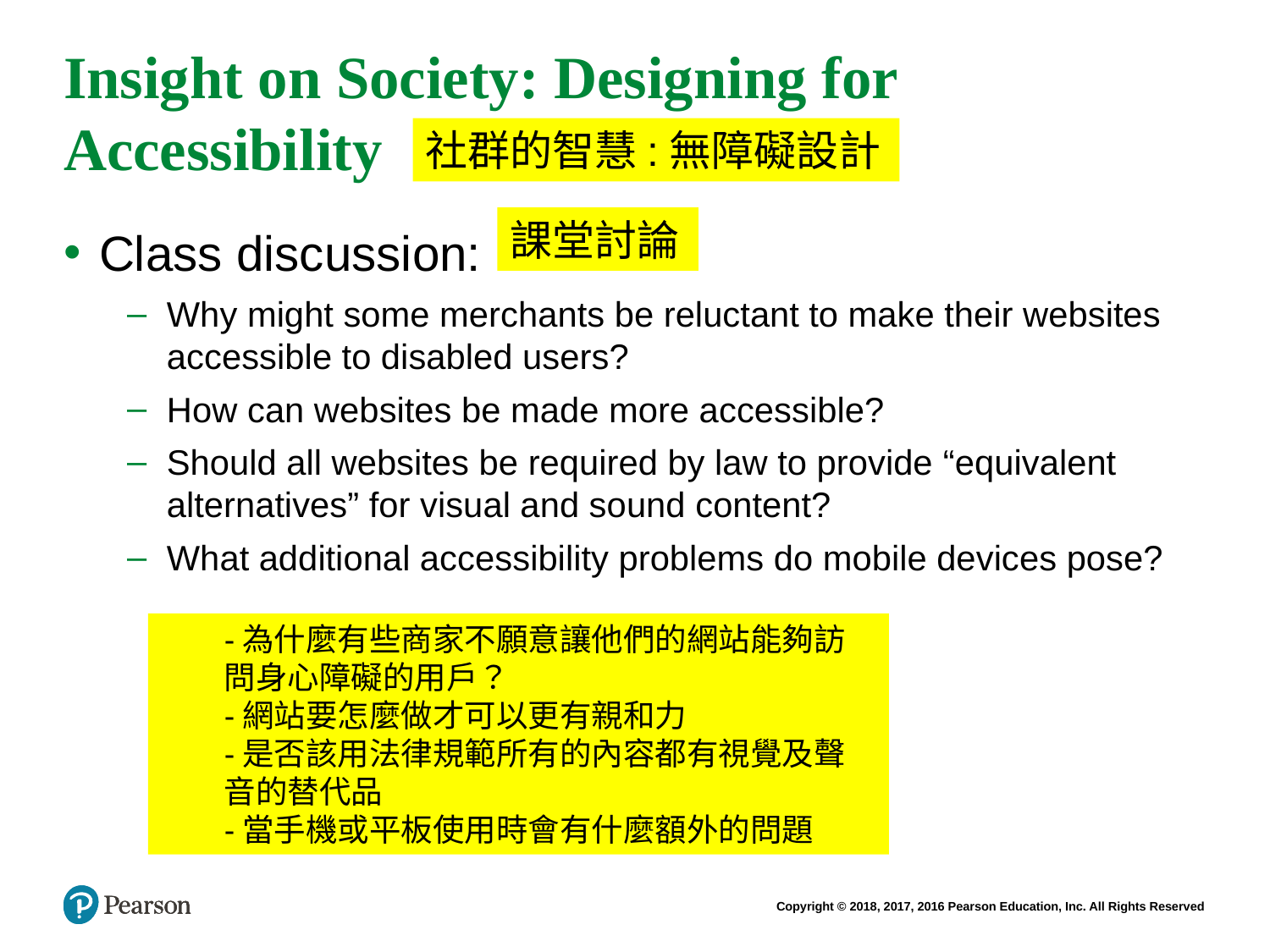

# Insight on Society: Designing for Accessibility
社群的智慧:無障礙設計
課堂討論
Class discussion:
Why might some merchants be reluctant to make their websites accessible to disabled users?
How can websites be made more accessible?
Should all websites be required by law to provide “equivalent alternatives” for visual and sound content?
What additional accessibility problems do mobile devices pose?
-為什麼有些商家不願意讓他們的網站能夠訪問身心障礙的用戶？
-網站要怎麼做才可以更有親和力
-是否該用法律規範所有的內容都有視覺及聲音的替代品
-當手機或平板使用時會有什麼額外的問題